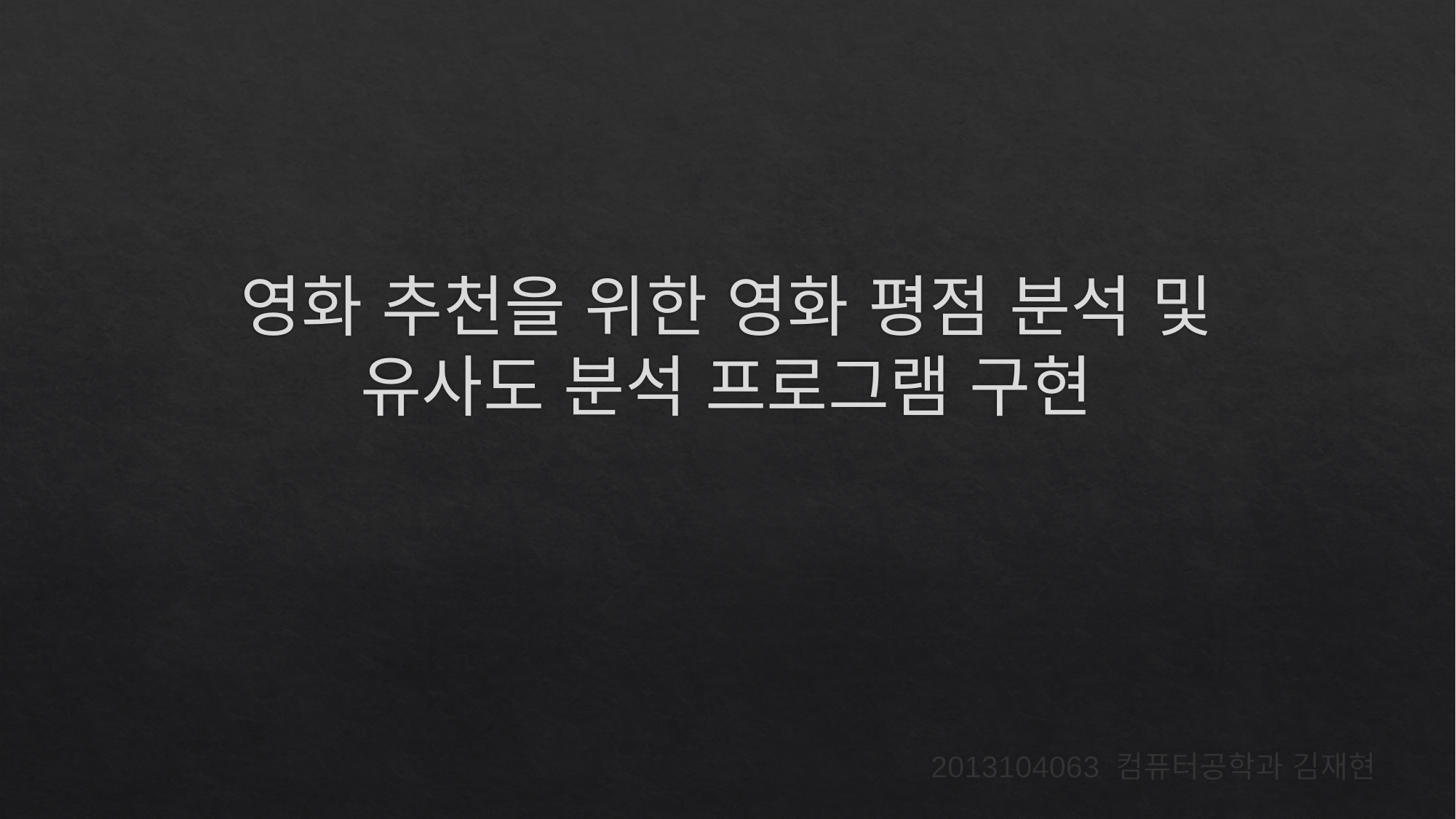

# 영화 추천을 위한 영화 평점 분석 및 유사도 분석 프로그램 구현
2013104063 컴퓨터공학과 김재현